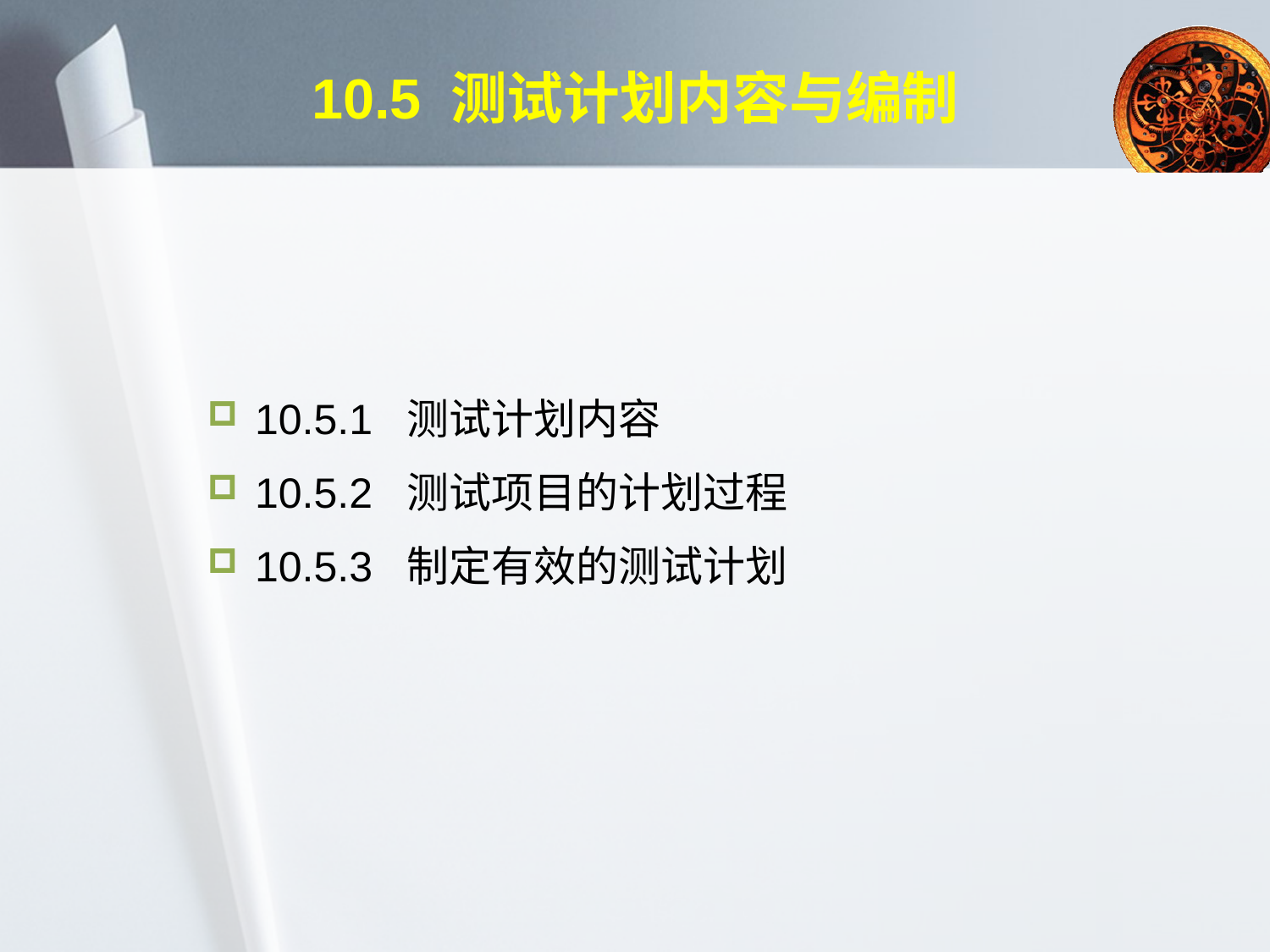

10.5 测试计划内容与编制
10.5.1  测试计划内容
10.5.2  测试项目的计划过程
10.5.3  制定有效的测试计划